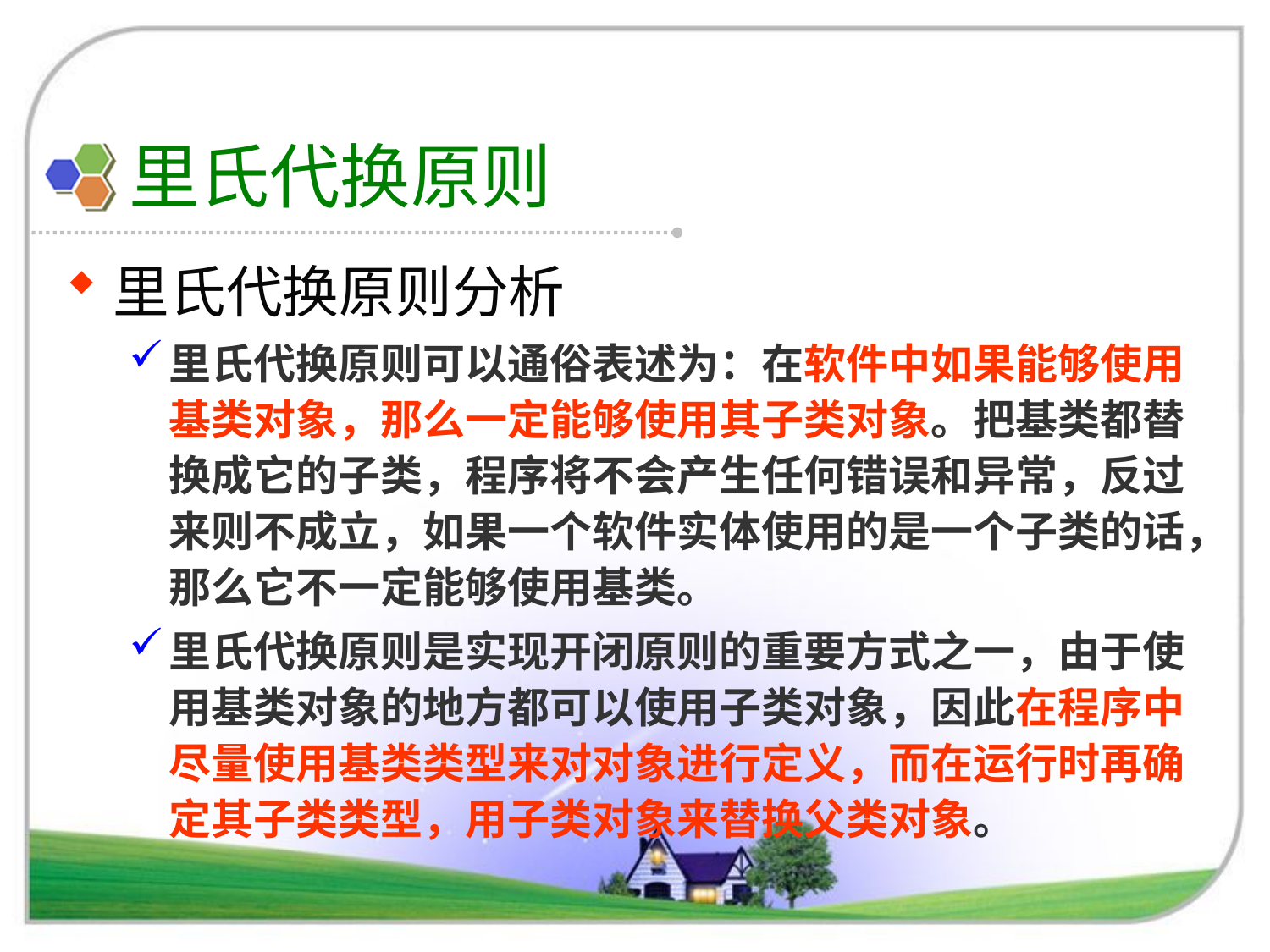

# 里氏代换原则
里氏代换原则分析
里氏代换原则可以通俗表述为：在软件中如果能够使用基类对象，那么一定能够使用其子类对象。把基类都替换成它的子类，程序将不会产生任何错误和异常，反过来则不成立，如果一个软件实体使用的是一个子类的话，那么它不一定能够使用基类。
里氏代换原则是实现开闭原则的重要方式之一，由于使用基类对象的地方都可以使用子类对象，因此在程序中尽量使用基类类型来对对象进行定义，而在运行时再确定其子类类型，用子类对象来替换父类对象。